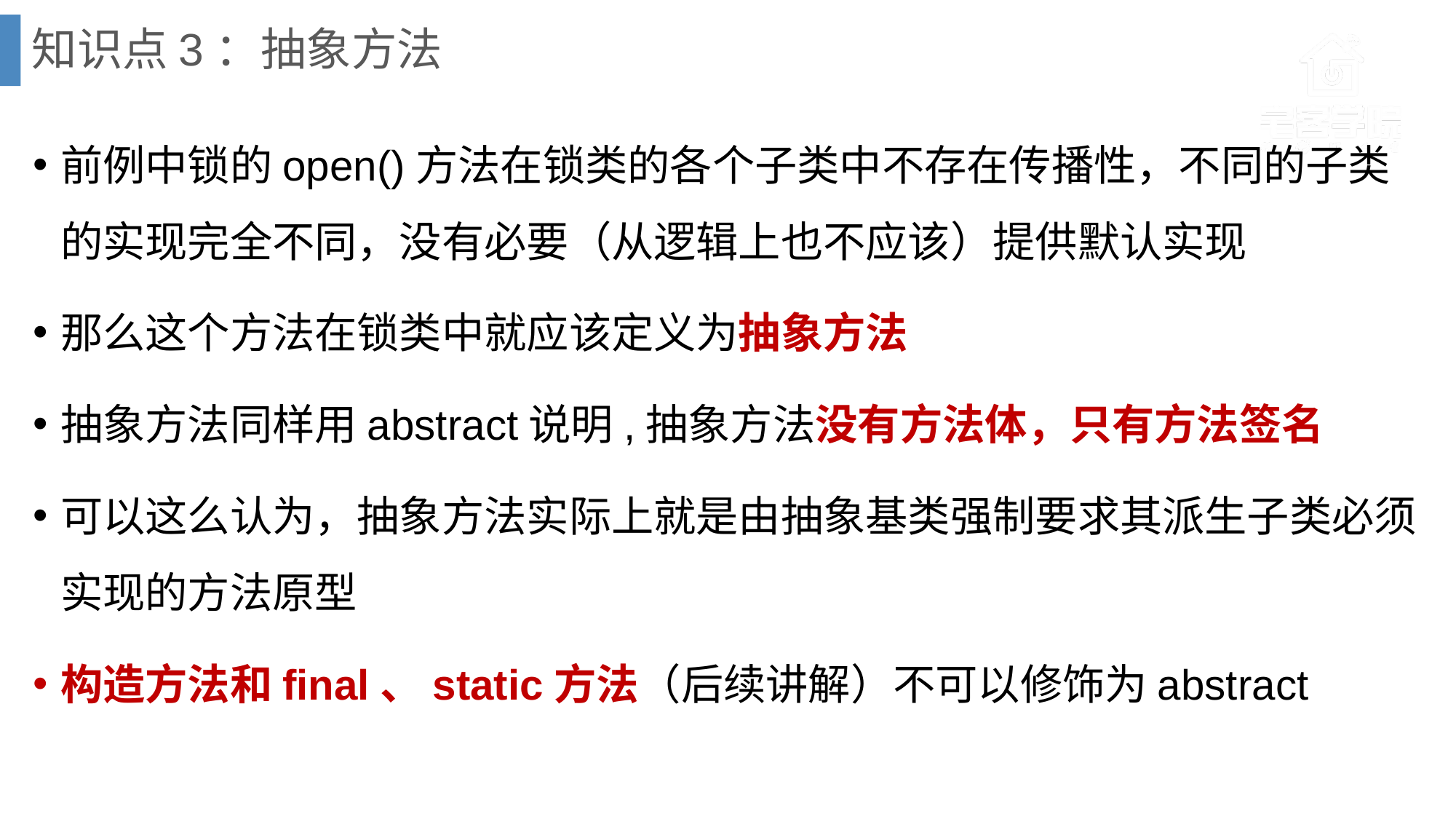

# 知识点3：抽象方法
前例中锁的open()方法在锁类的各个子类中不存在传播性，不同的子类的实现完全不同，没有必要（从逻辑上也不应该）提供默认实现
那么这个方法在锁类中就应该定义为抽象方法
抽象方法同样用abstract说明,抽象方法没有方法体，只有方法签名
可以这么认为，抽象方法实际上就是由抽象基类强制要求其派生子类必须实现的方法原型
构造方法和final、static方法（后续讲解）不可以修饰为abstract